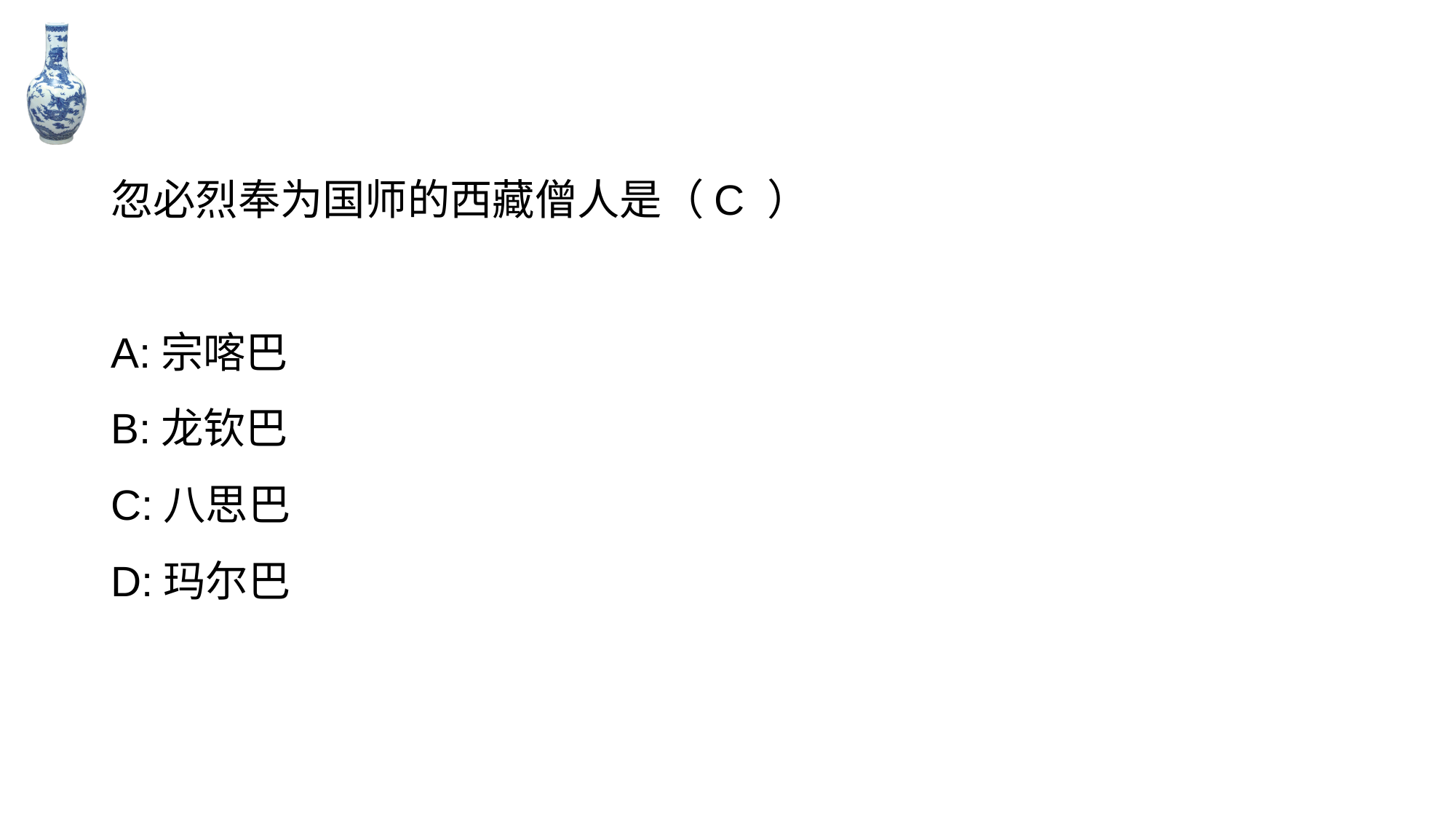

#
忽必烈奉为国师的西藏僧人是（C ）

A:宗喀巴
B:龙钦巴
C:八思巴
D:玛尔巴

74